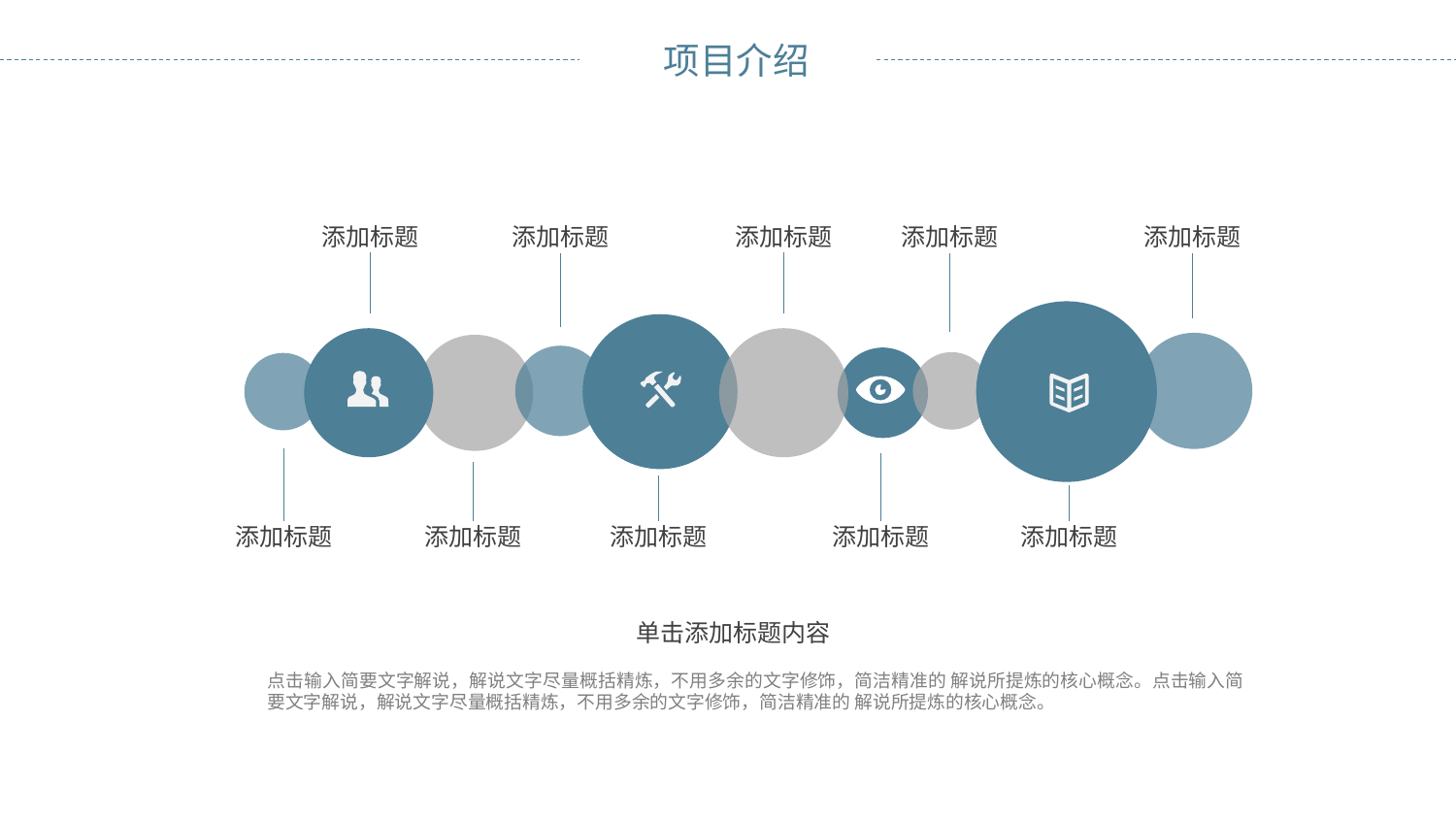

添加标题
添加标题
添加标题
添加标题
添加标题

财务与融资

添加标题
添加标题
添加标题
添加标题
添加标题
单击添加标题内容
点击输入简要文字解说，解说文字尽量概括精炼，不用多余的文字修饰，简洁精准的 解说所提炼的核心概念。点击输入简要文字解说，解说文字尽量概括精炼，不用多余的文字修饰，简洁精准的 解说所提炼的核心概念。